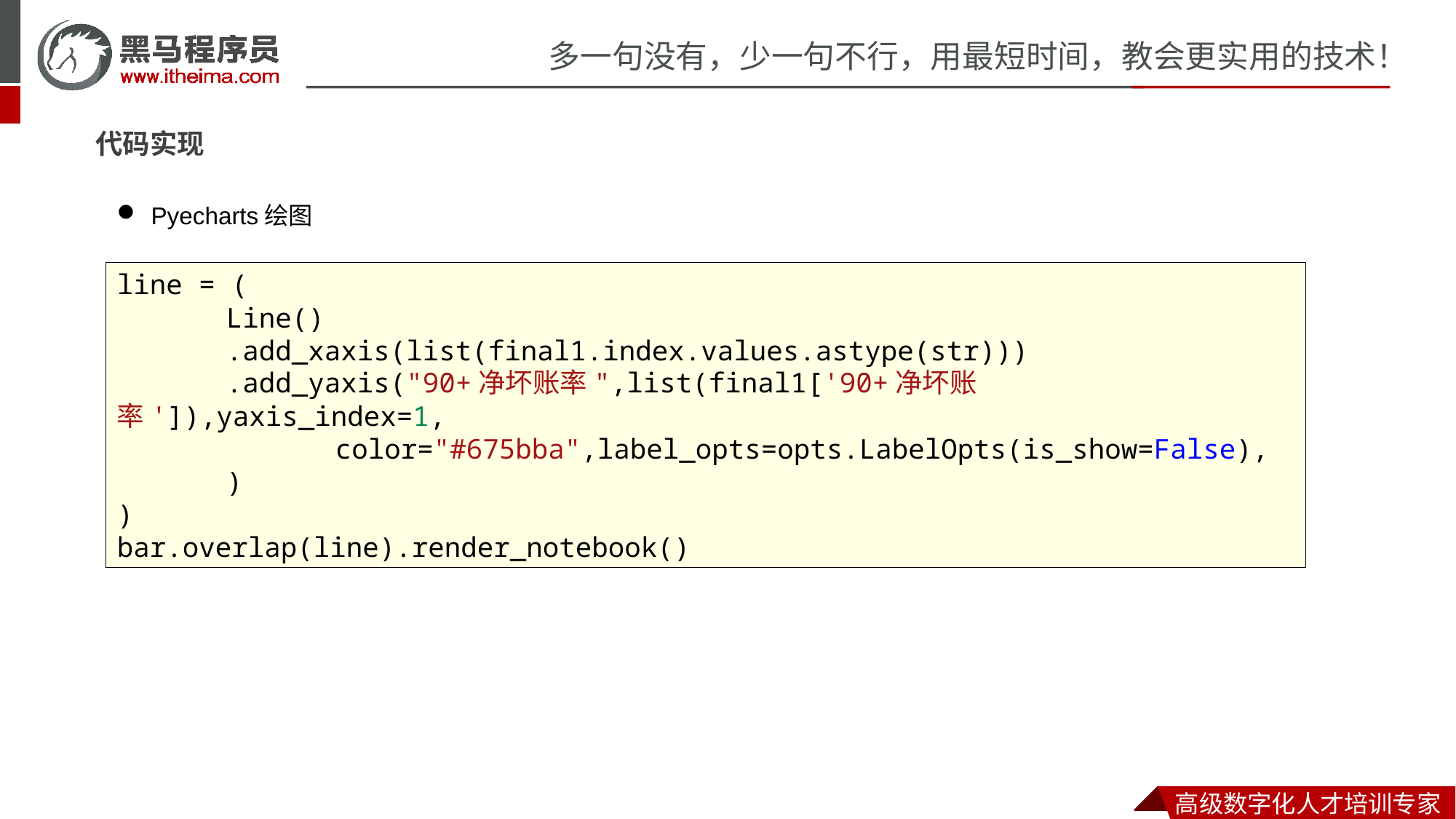

代码实现
Pyecharts绘图

line = (
	Line()
	.add_xaxis(list(final1.index.values.astype(str)))
	.add_yaxis("90+净坏账率",list(final1['90+净坏账率']),yaxis_index=1,
		color="#675bba",label_opts=opts.LabelOpts(is_show=False),
	)
)
bar.overlap(line).render_notebook()